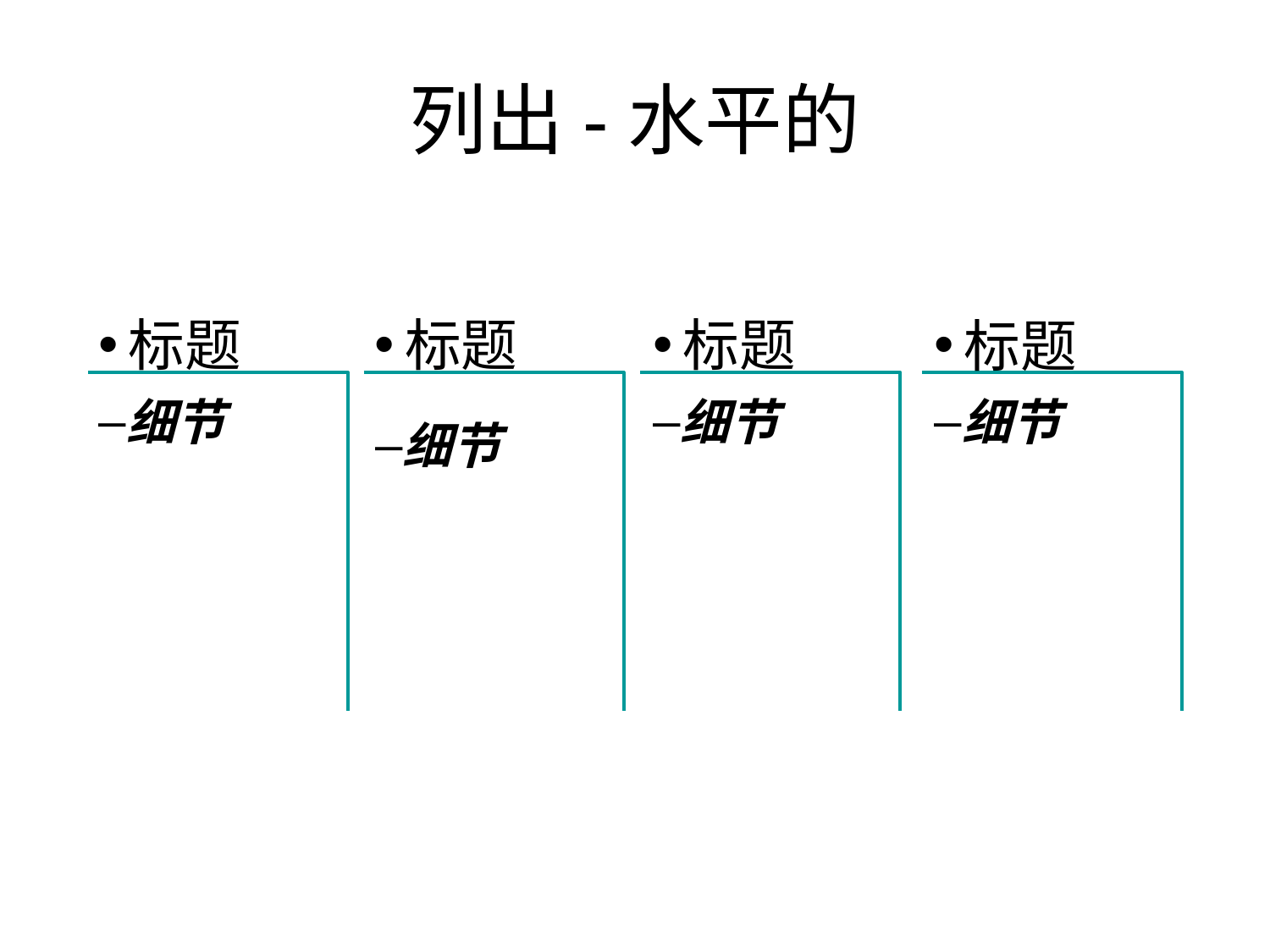

# 列出-水平的
标题
标题
标题
标题

细节
细节
细节
细节